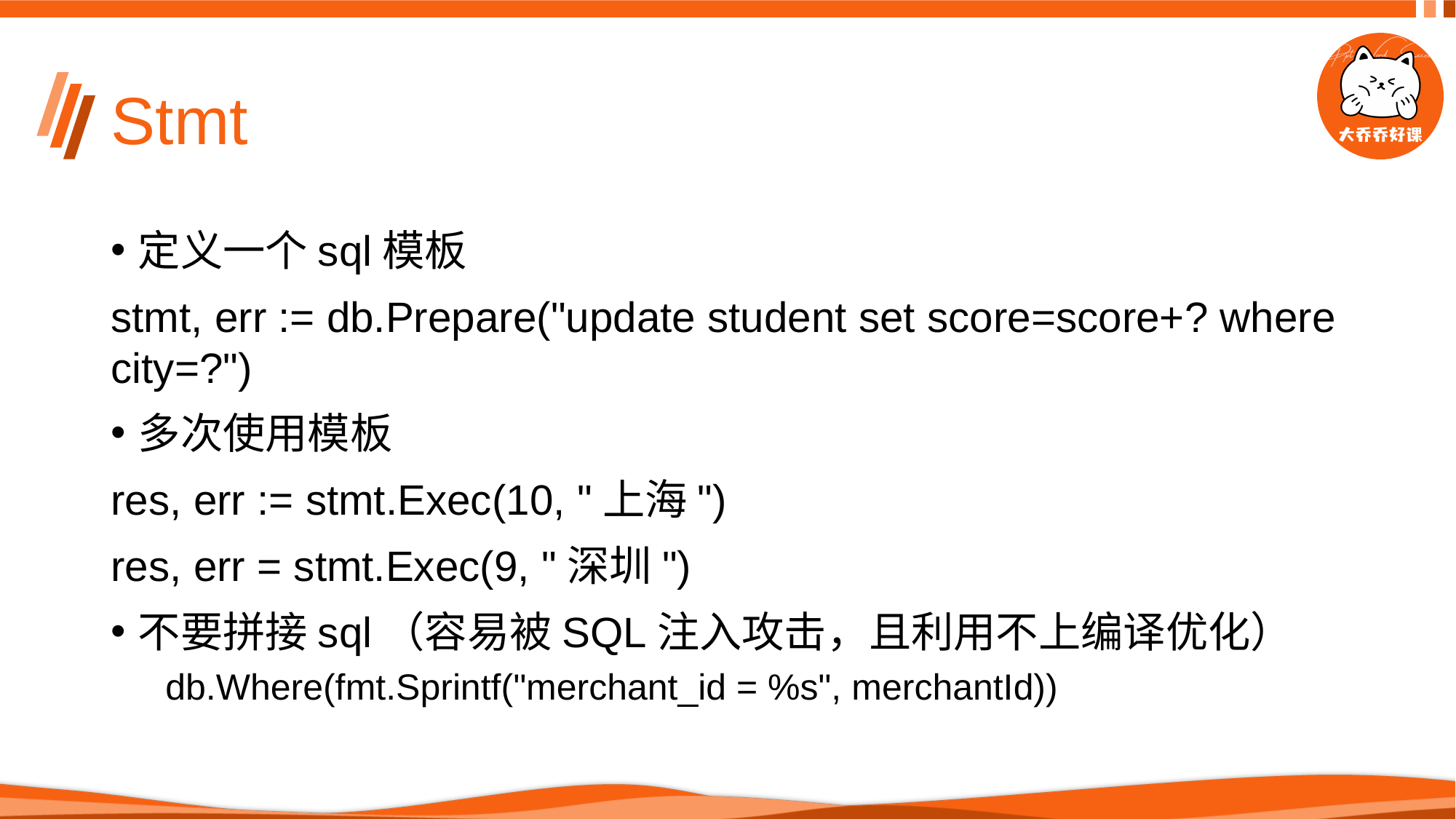

# Stmt
定义一个sql模板
stmt, err := db.Prepare("update student set score=score+? where city=?")
多次使用模板
res, err := stmt.Exec(10, "上海")
res, err = stmt.Exec(9, "深圳")
不要拼接sql（容易被SQL注入攻击，且利用不上编译优化）
db.Where(fmt.Sprintf("merchant_id = %s", merchantId))